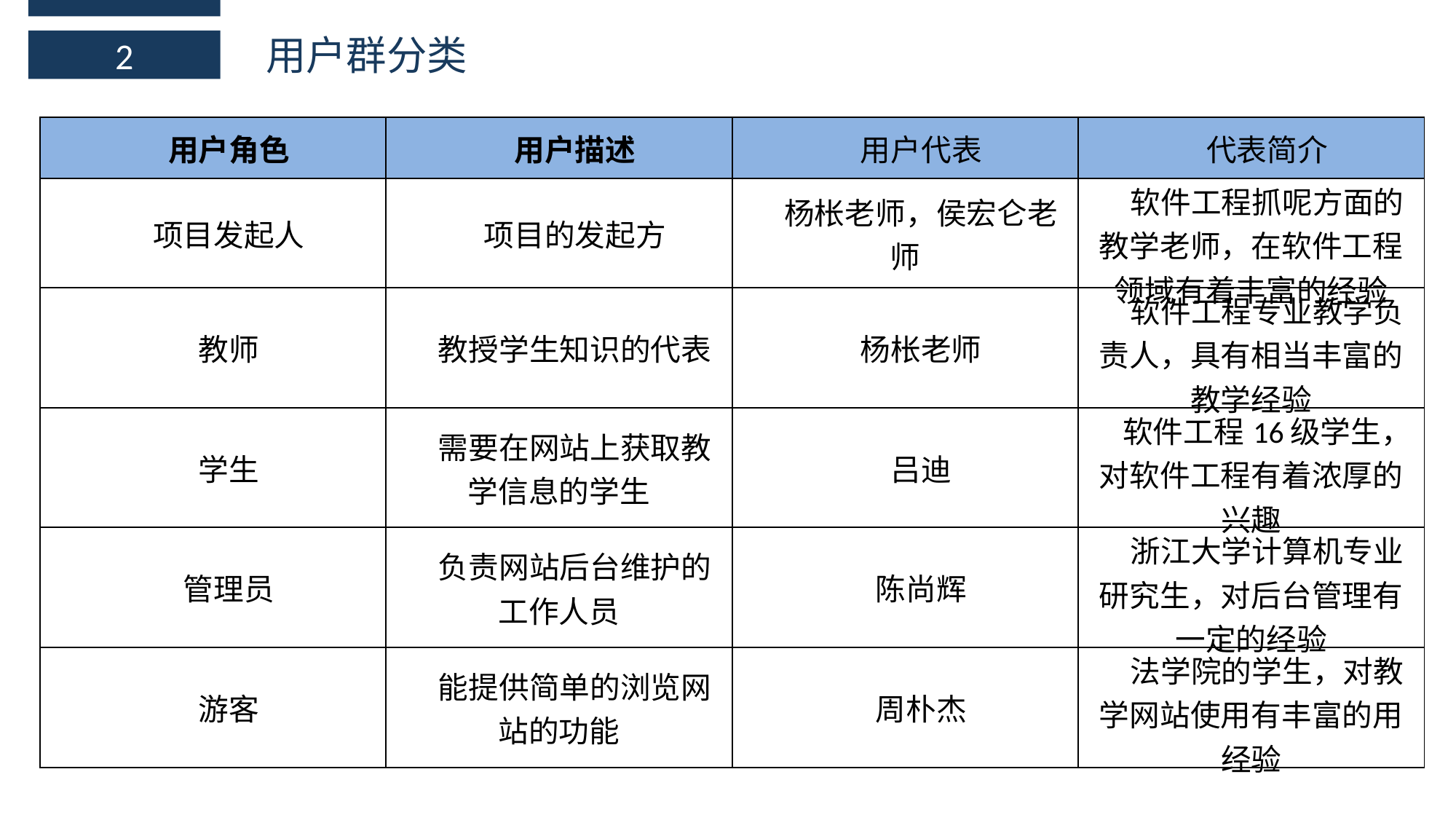

用户群分类
2
| 用户角色 | 用户描述 | 用户代表 | 代表简介 |
| --- | --- | --- | --- |
| 项目发起人 | 项目的发起方 | 杨枨老师，侯宏仑老师 | 软件工程抓呢方面的教学老师，在软件工程领域有着丰富的经验 |
| 教师 | 教授学生知识的代表 | 杨枨老师 | 软件工程专业教学负责人，具有相当丰富的教学经验 |
| 学生 | 需要在网站上获取教学信息的学生 | 吕迪 | 软件工程16级学生，对软件工程有着浓厚的兴趣 |
| 管理员 | 负责网站后台维护的工作人员 | 陈尚辉 | 浙江大学计算机专业研究生，对后台管理有一定的经验 |
| 游客 | 能提供简单的浏览网站的功能 | 周朴杰 | 法学院的学生，对教学网站使用有丰富的用经验 |